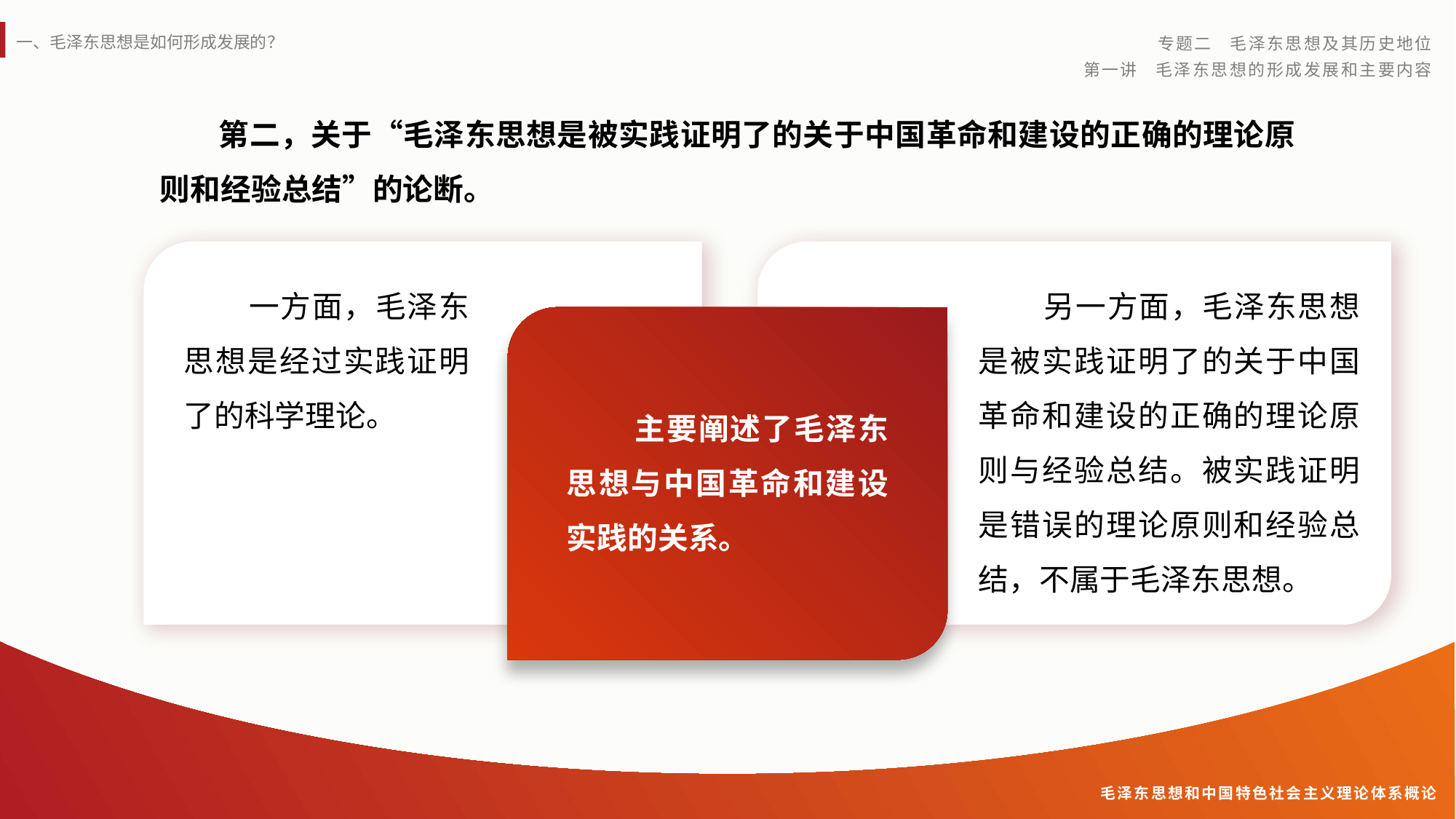

第二，关于“毛泽东思想是被实践证明了的关于中国革命和建设的正确的理论原则和经验总结”的论断。

       一方面，毛泽东思想是经过实践证明了的科学理论。

       另一方面，毛泽东思想是被实践证明了的关于中国革命和建设的正确的理论原则与经验总结。被实践证明是错误的理论原则和经验总结，不属于毛泽东思想。

       主要阐述了毛泽东思想与中国革命和建设实践的关系。

毛泽东思想和中国特色社会主义理论体系概论